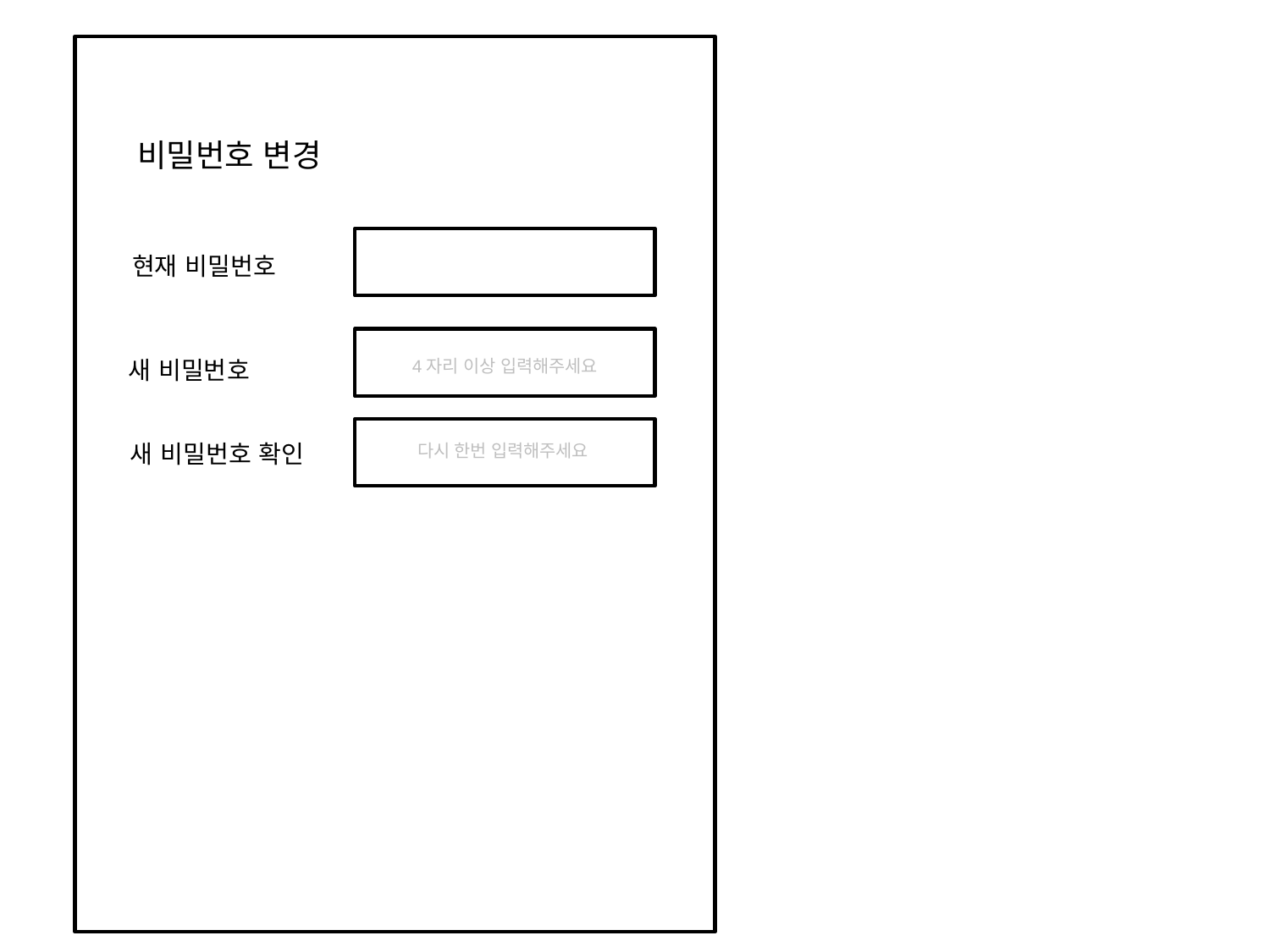

비밀번호 변경

현재 비밀번호

새 비밀번호
4자리 이상 입력해주세요

새 비밀번호 확인
다시 한번 입력해주세요